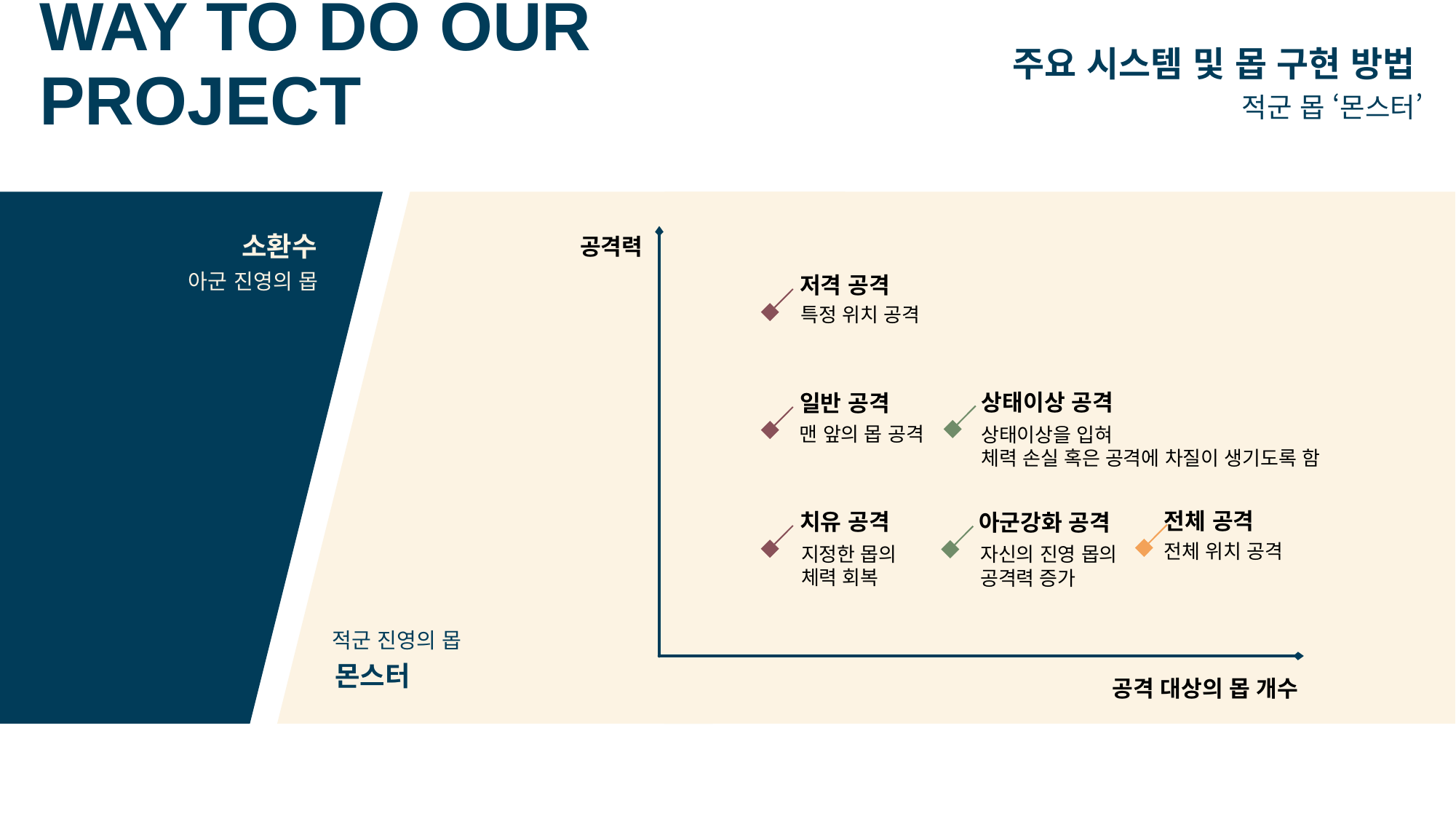

# WAY TO DO OUR PROJECT
주요 시스템 및 몹 구현 방법
적군 몹 ‘몬스터’

소환수
공격력
공격 대상의 몹 개수
아군 진영의 몹
저격 공격
특정 위치 공격

상태이상 공격
상태이상을 입혀
체력 손실 혹은 공격에 차질이 생기도록 함

일반 공격
맨 앞의 몹 공격

전체 공격
전체 위치 공격

치유 공격
지정한 몹의
체력 회복

아군강화 공격
자신의 진영 몹의
공격력 증가

적군 진영의 몹
몬스터